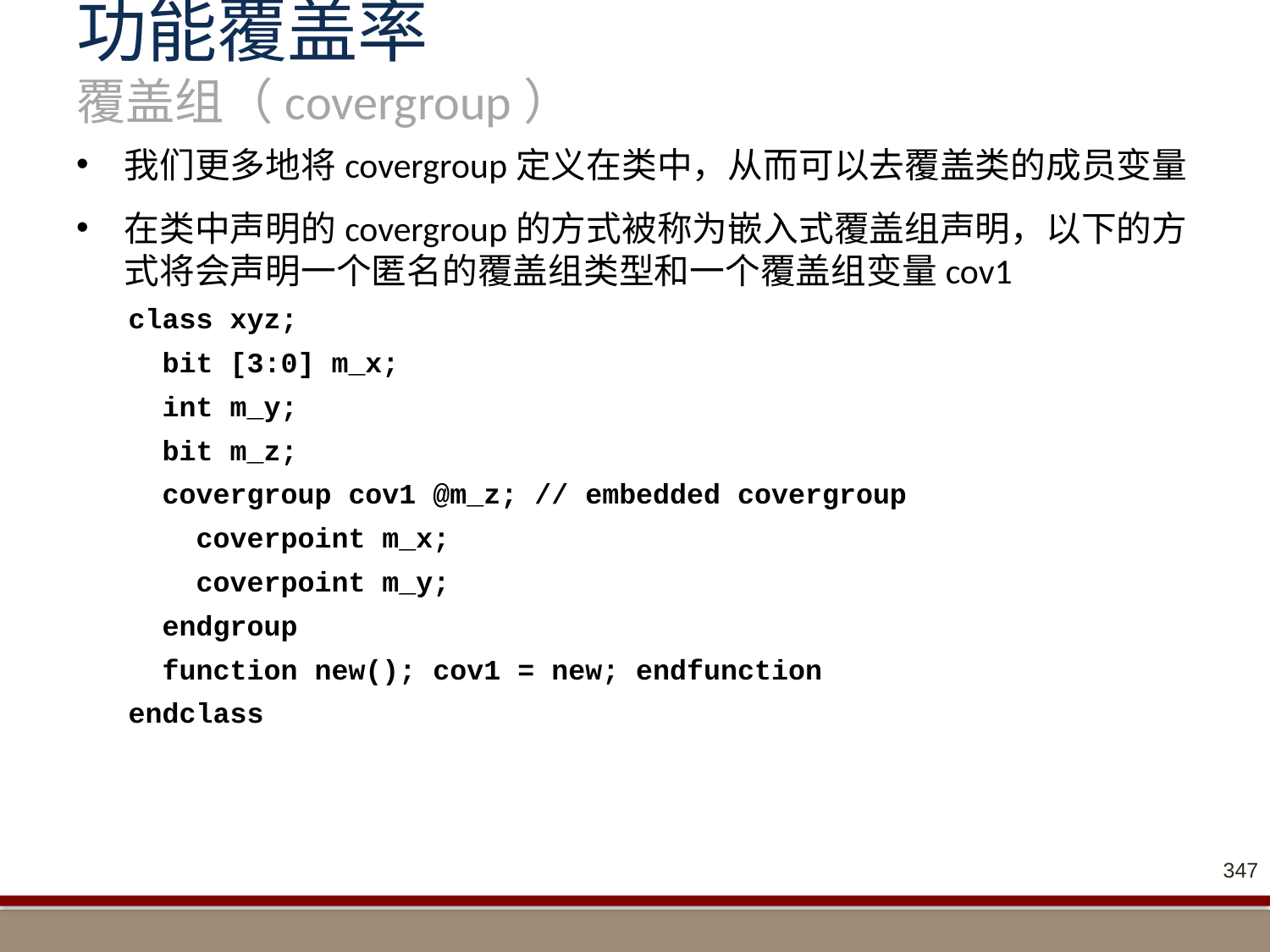

# 功能覆盖率 覆盖组（covergroup）
我们更多地将covergroup定义在类中，从而可以去覆盖类的成员变量
在类中声明的covergroup的方式被称为嵌入式覆盖组声明，以下的方式将会声明一个匿名的覆盖组类型和一个覆盖组变量cov1
class xyz;
  bit [3:0] m_x;
  int m_y;
  bit m_z;
  covergroup cov1 @m_z; // embedded covergroup
    coverpoint m_x;
    coverpoint m_y;
  endgroup
  function new(); cov1 = new; endfunction
endclass

347